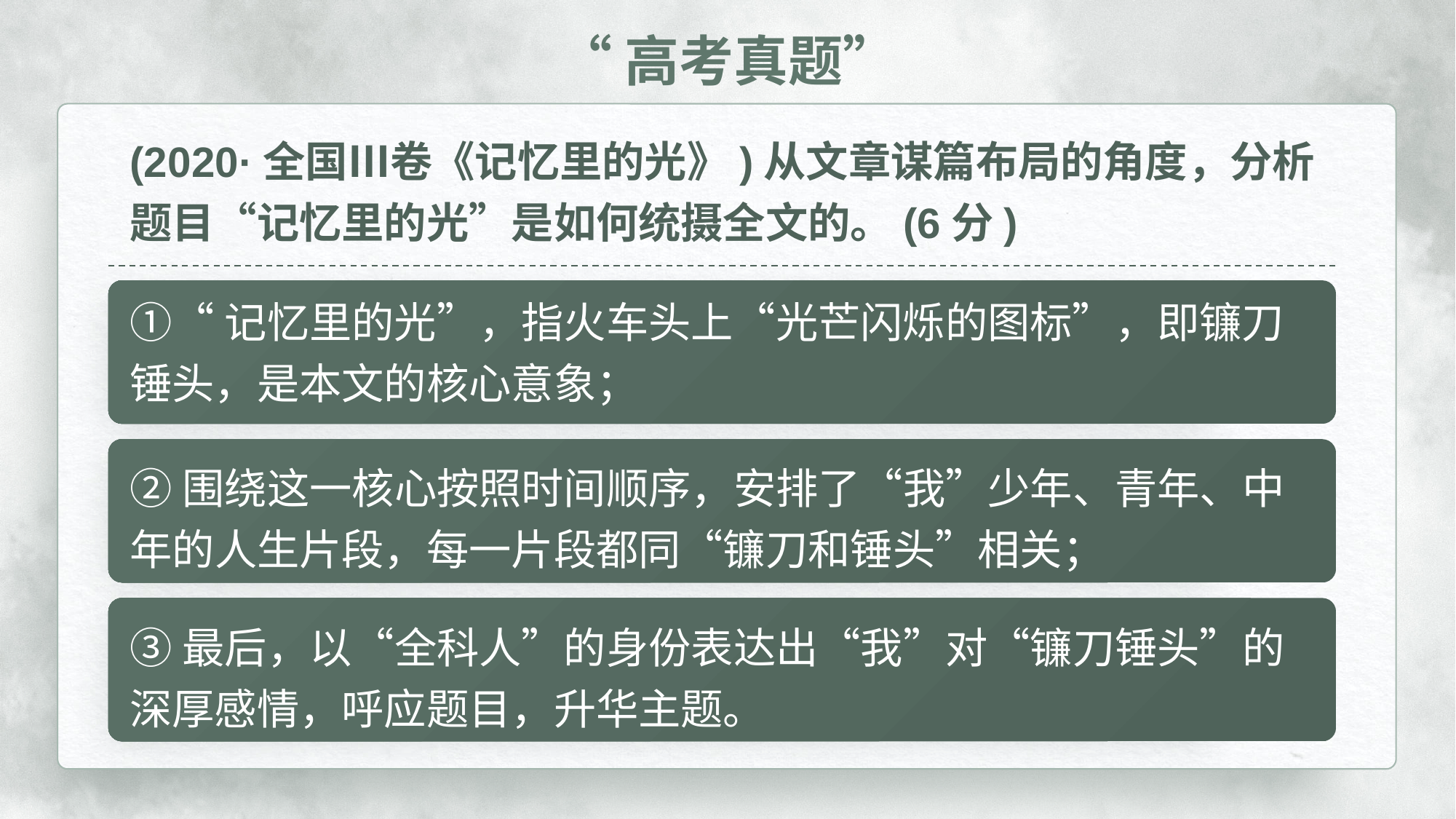

“高考真题”

(2020·全国Ⅲ卷《记忆里的光》)从文章谋篇布局的角度，分析题目“记忆里的光”是如何统摄全文的。(6分)

①“记忆里的光”，指火车头上“光芒闪烁的图标”，即镰刀锤头，是本文的核心意象；

②围绕这一核心按照时间顺序，安排了“我”少年、青年、中年的人生片段，每一片段都同“镰刀和锤头”相关；

③最后，以“全科人”的身份表达出“我”对“镰刀锤头”的深厚感情，呼应题目，升华主题。